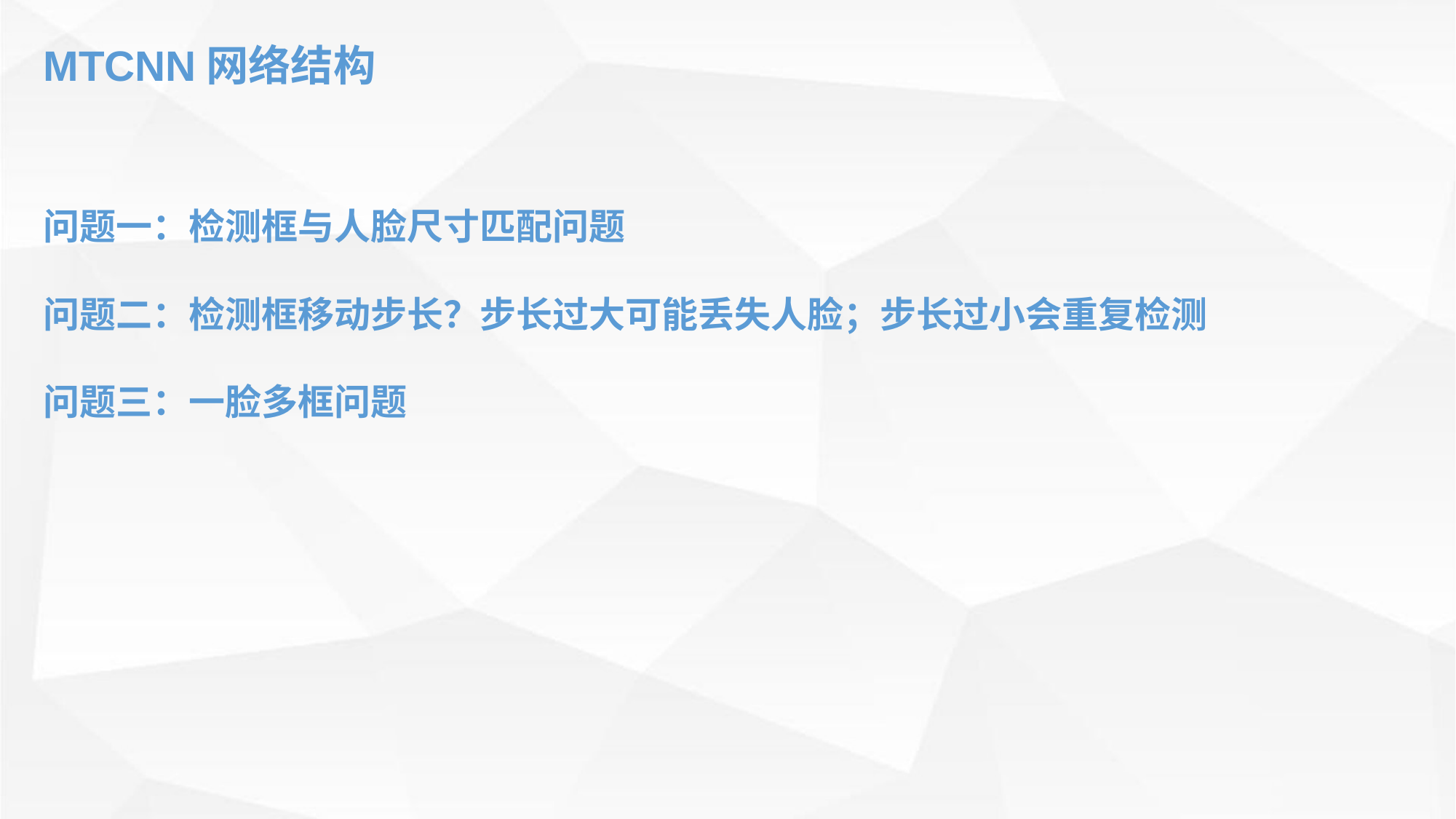

MTCNN网络结构
问题一：检测框与人脸尺寸匹配问题
问题二：检测框移动步长？步长过大可能丢失人脸；步长过小会重复检测
问题三：一脸多框问题